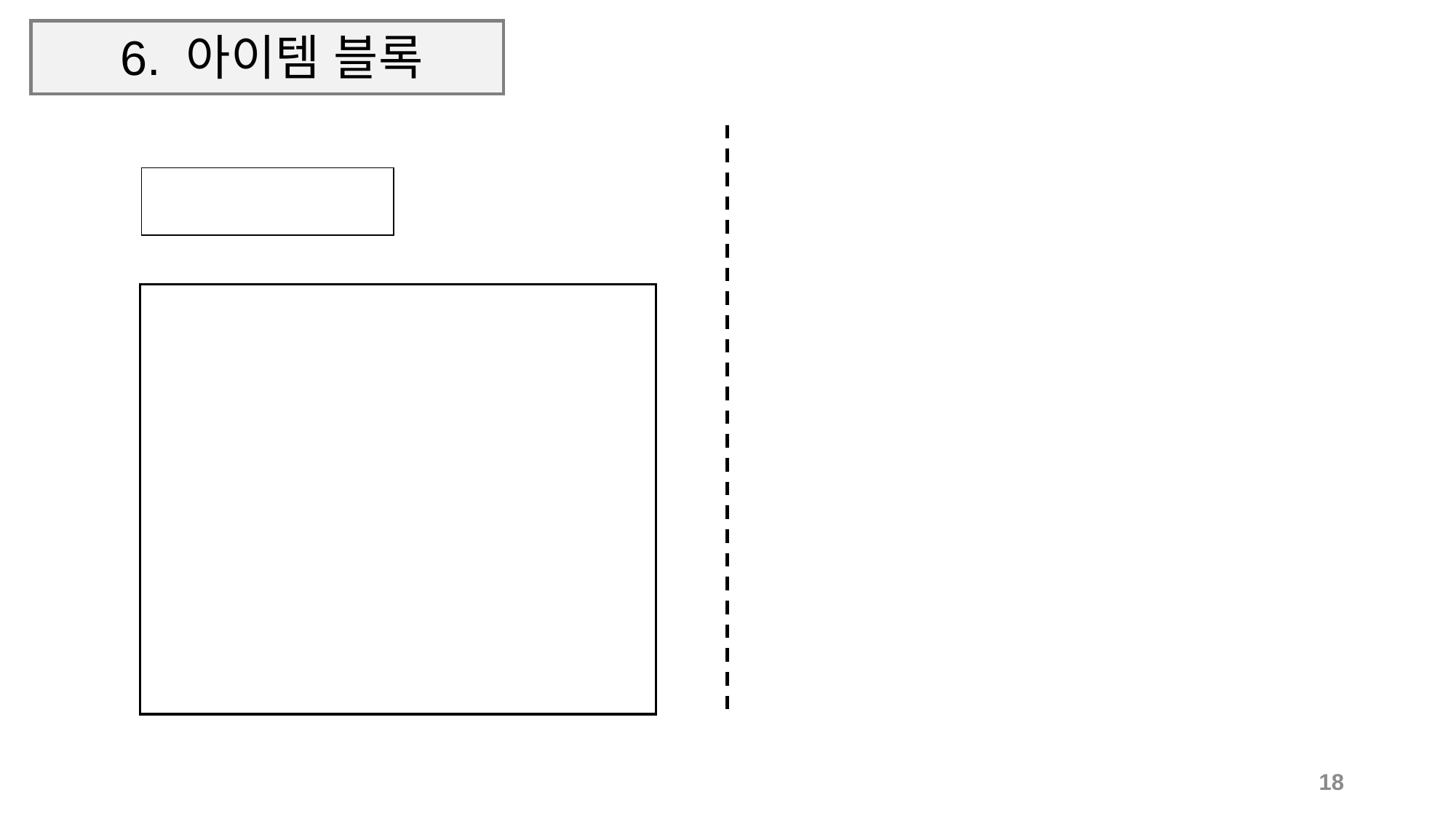

# 6. 아이템 블록
|  |
| --- |

18